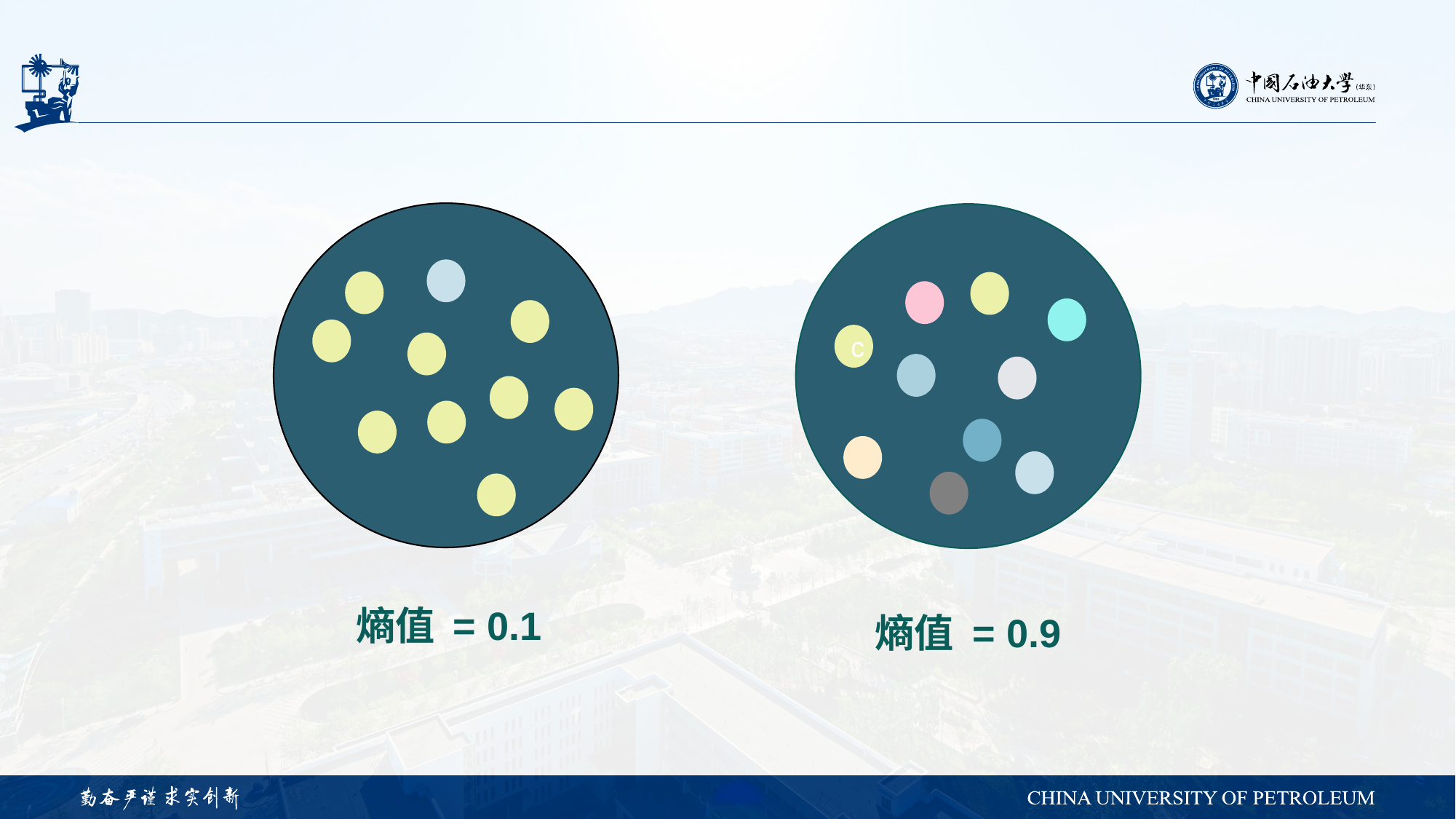

c

熵值 = 0.1
熵值 = 0.9